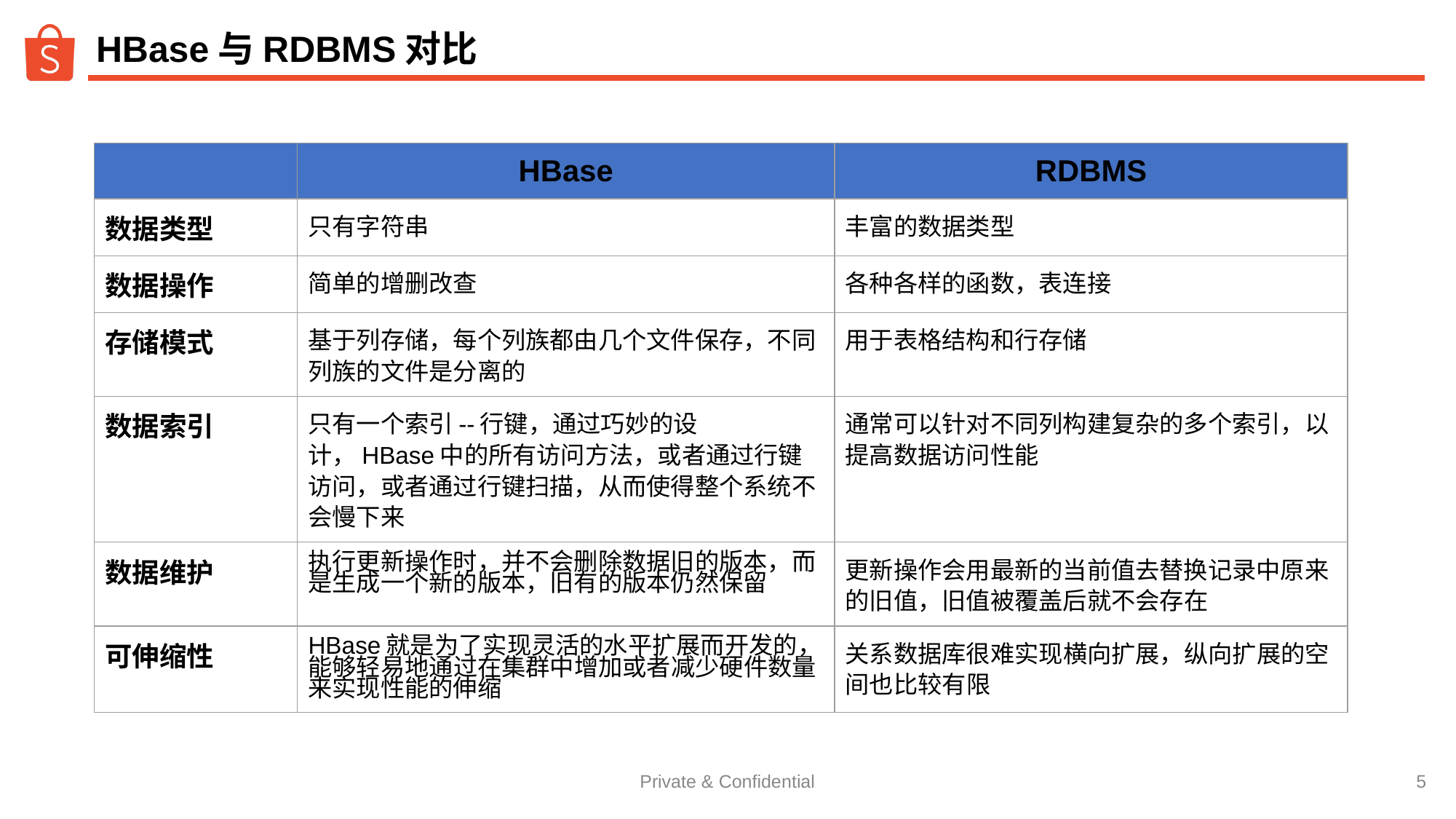

# HBase与RDBMS对比
|  | HBase | RDBMS |
| --- | --- | --- |
| 数据类型 | 只有字符串 | 丰富的数据类型 |
| 数据操作 | 简单的增删改查 | 各种各样的函数，表连接 |
| 存储模式 | 基于列存储，每个列族都由几个文件保存，不同列族的文件是分离的 | 用于表格结构和行存储 |
| 数据索引 | 只有一个索引--行键，通过巧妙的设计，HBase中的所有访问方法，或者通过行键访问，或者通过行键扫描，从而使得整个系统不会慢下来 | 通常可以针对不同列构建复杂的多个索引，以提高数据访问性能 |
| 数据维护 | 执行更新操作时，并不会删除数据旧的版本，而是生成一个新的版本，旧有的版本仍然保留 | 更新操作会用最新的当前值去替换记录中原来的旧值，旧值被覆盖后就不会存在 |
| 可伸缩性 | HBase就是为了实现灵活的水平扩展而开发的，能够轻易地通过在集群中增加或者减少硬件数量来实现性能的伸缩 | 关系数据库很难实现横向扩展，纵向扩展的空间也比较有限 |
Private & Confidential
5